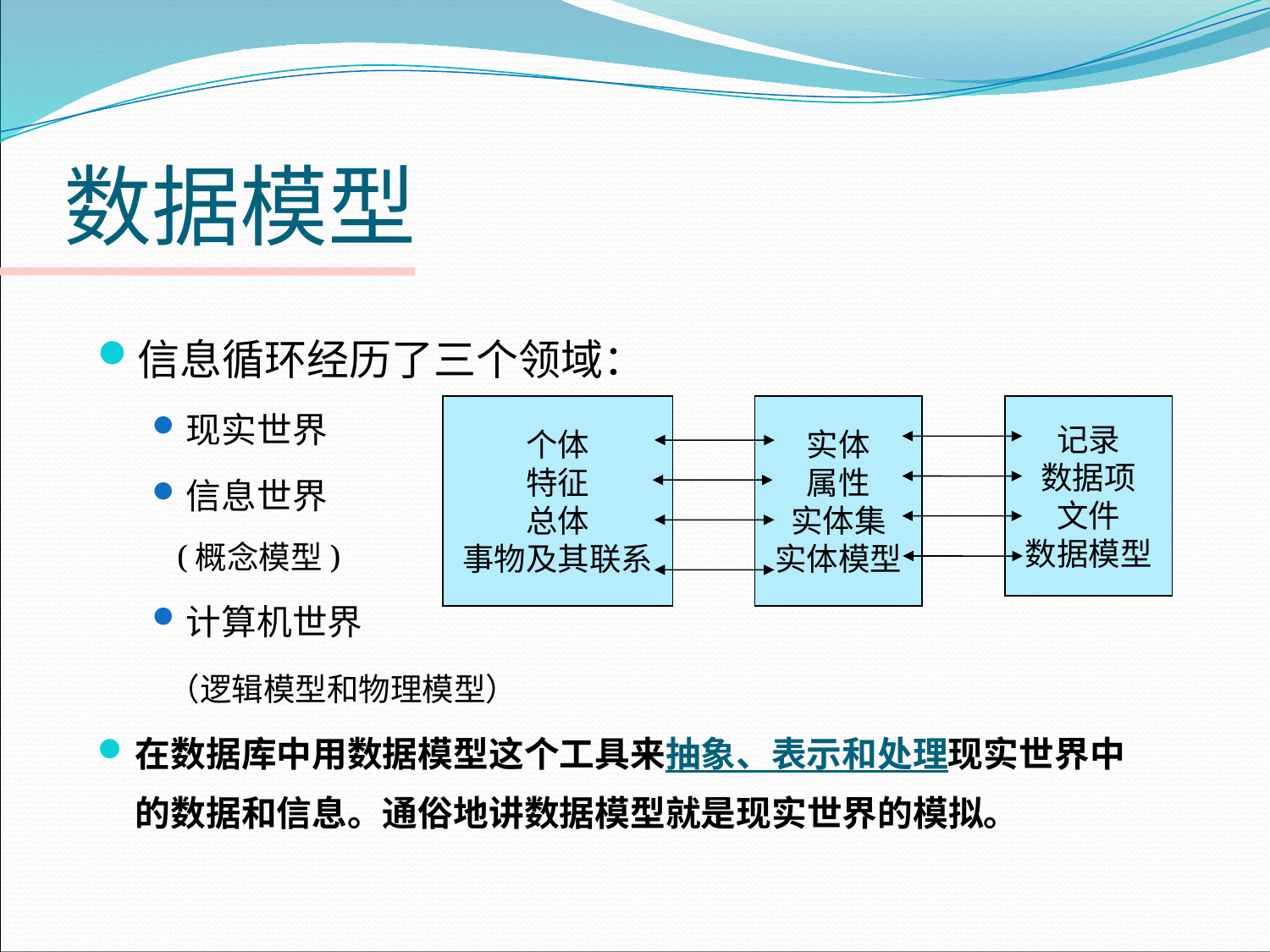

# 数据模型
信息循环经历了三个领域：
现实世界
信息世界
   (概念模型)
计算机世界
 （逻辑模型和物理模型）
在数据库中用数据模型这个工具来抽象、表示和处理现实世界中的数据和信息。通俗地讲数据模型就是现实世界的模拟。
个体
特征
总体
事物及其联系
记录
数据项
文件
数据模型

实体
属性
实体集
实体模型
39